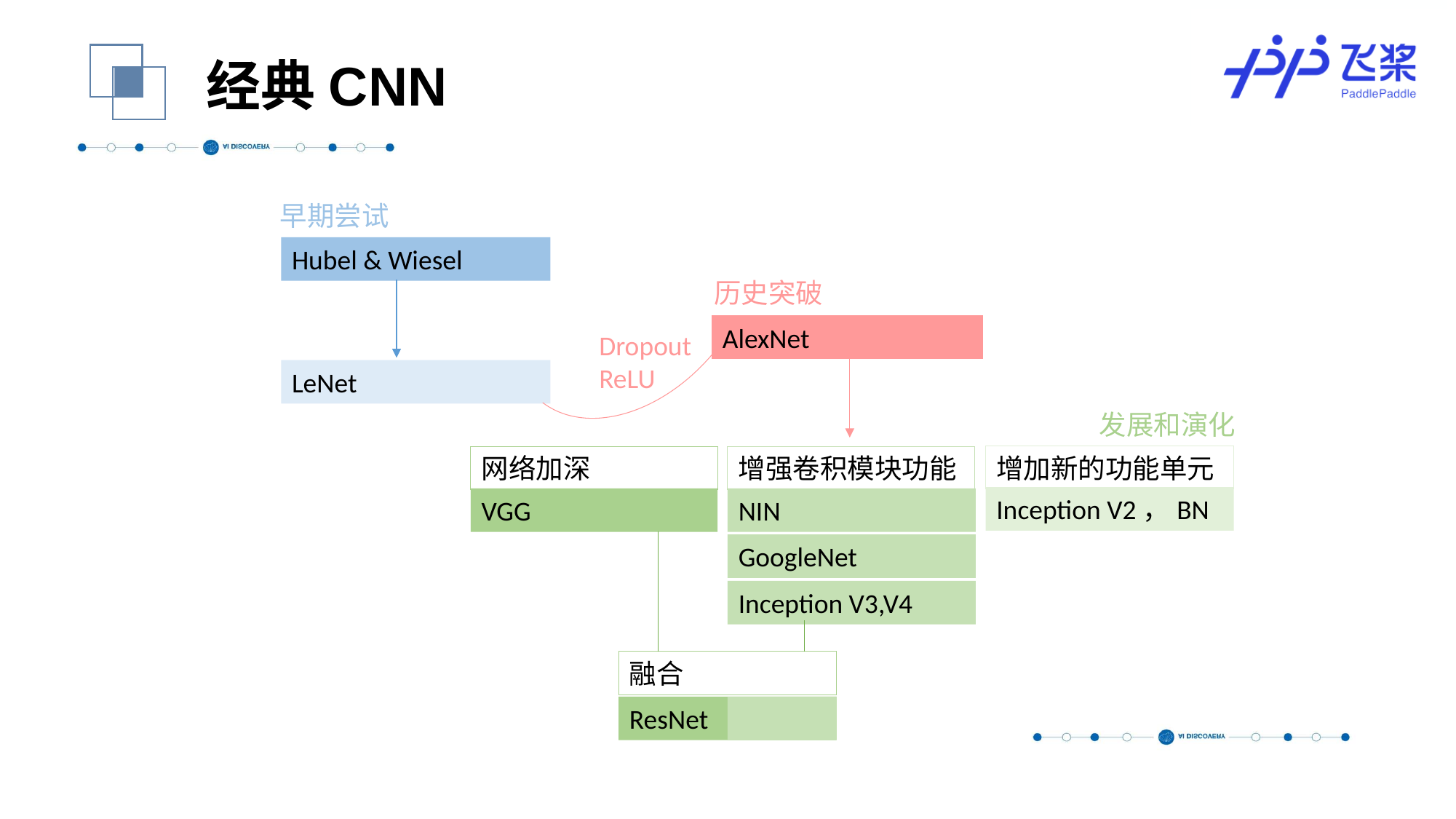

经典CNN

历史突破
AlexNet
Dropout
ReLU
早期尝试
Hubel & Wiesel
LeNet
发展和演化
增加新的功能单元
Inception V2，BN
网络加深
VGG
增强卷积模块功能
NIN
GoogleNet
Inception V3,V4
融合
ResNet
et